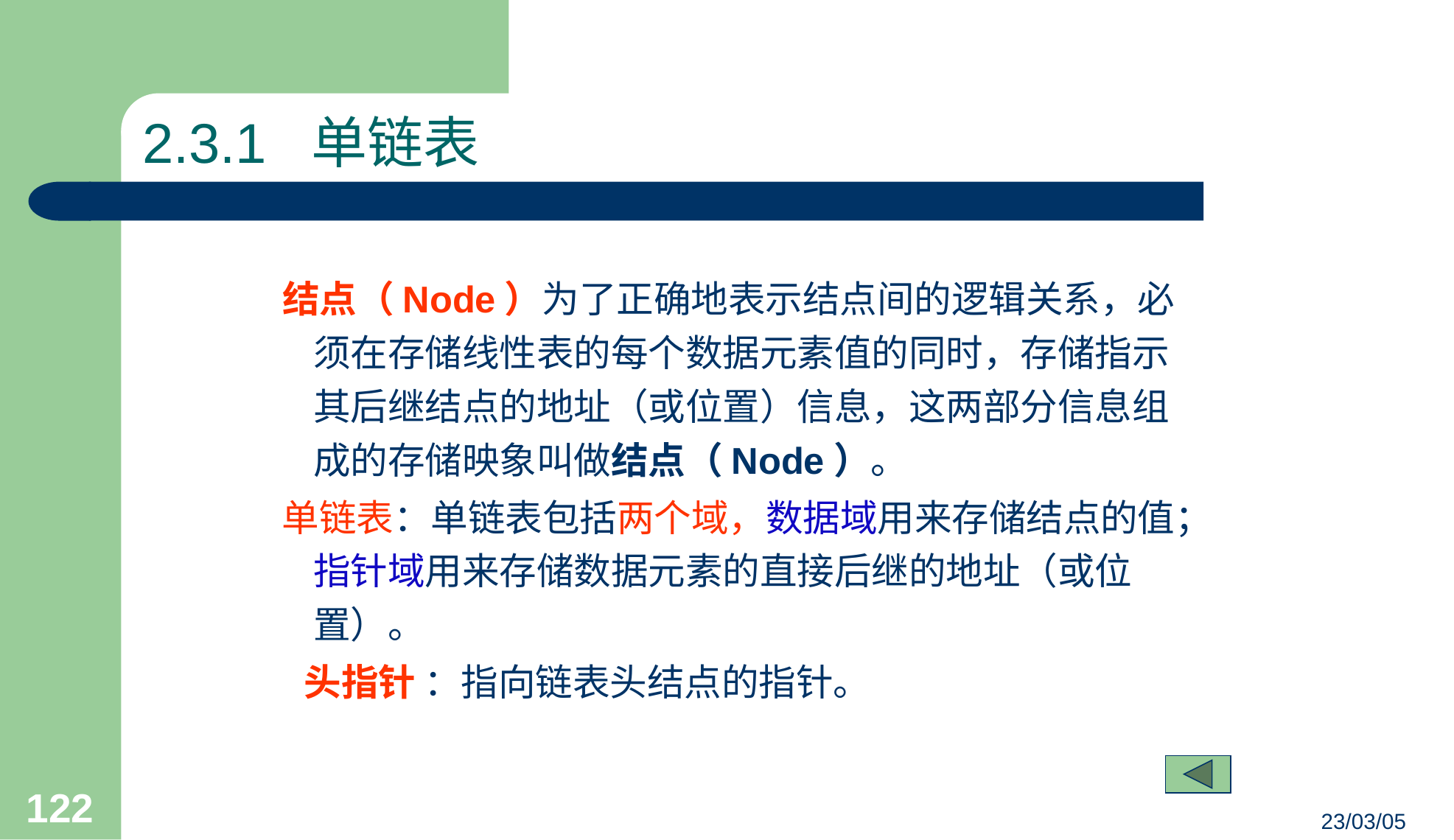

# 2.3.1  单链表
   结点（Node）为了正确地表示结点间的逻辑关系，必须在存储线性表的每个数据元素值的同时，存储指示其后继结点的地址（或位置）信息，这两部分信息组成的存储映象叫做结点（Node）。
   单链表：单链表包括两个域，数据域用来存储结点的值；指针域用来存储数据元素的直接后继的地址（或位置）。
头指针 ：指向链表头结点的指针。

122
23/03/05